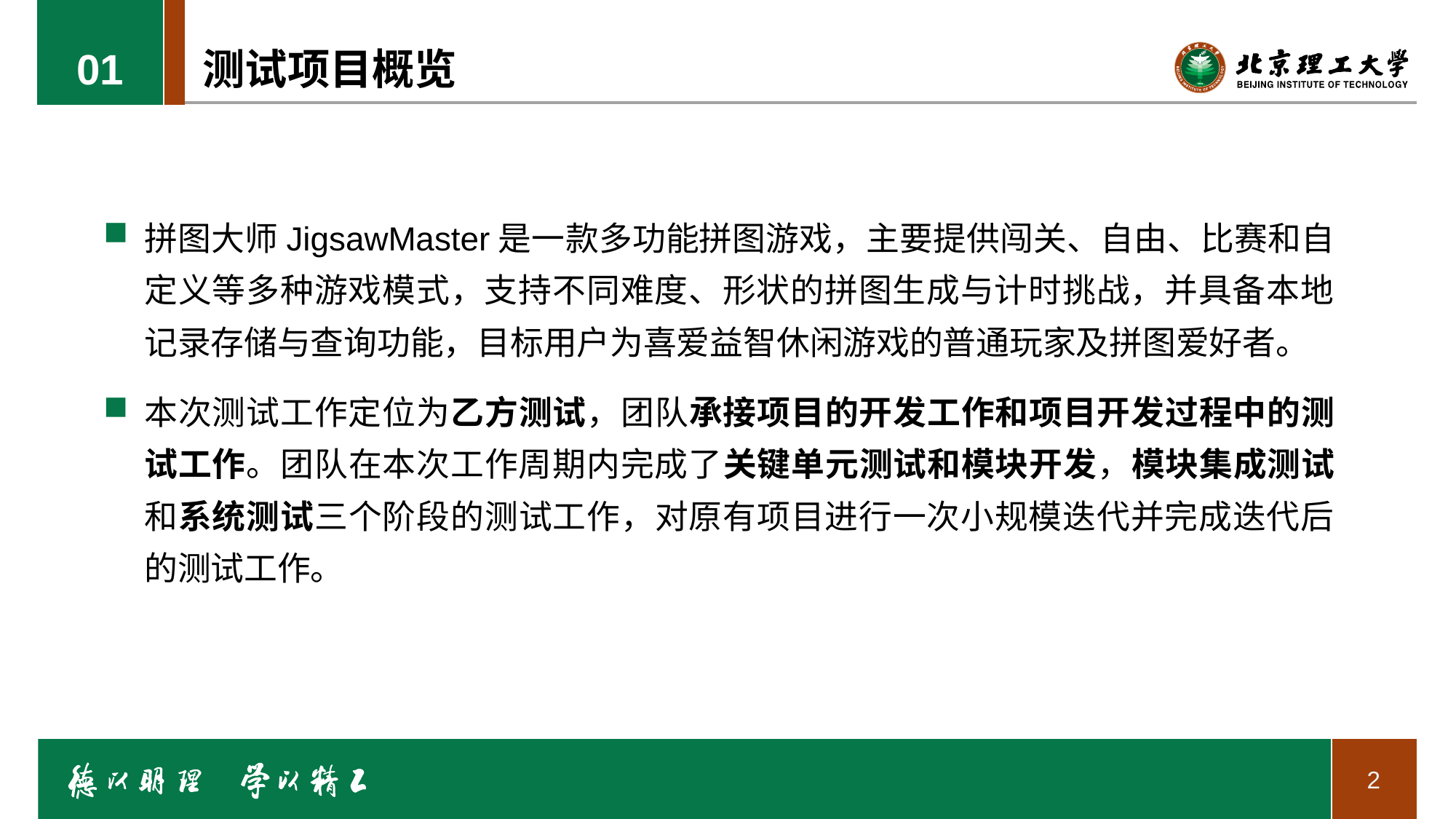

01
# 测试项目概览
拼图大师JigsawMaster是一款多功能拼图游戏，主要提供闯关、自由、比赛和自定义等多种游戏模式，支持不同难度、形状的拼图生成与计时挑战，并具备本地记录存储与查询功能，目标用户为喜爱益智休闲游戏的普通玩家及拼图爱好者。
本次测试工作定位为乙方测试，团队承接项目的开发工作和项目开发过程中的测试工作。团队在本次工作周期内完成了关键单元测试和模块开发，模块集成测试和系统测试三个阶段的测试工作，对原有项目进行一次小规模迭代并完成迭代后的测试工作。